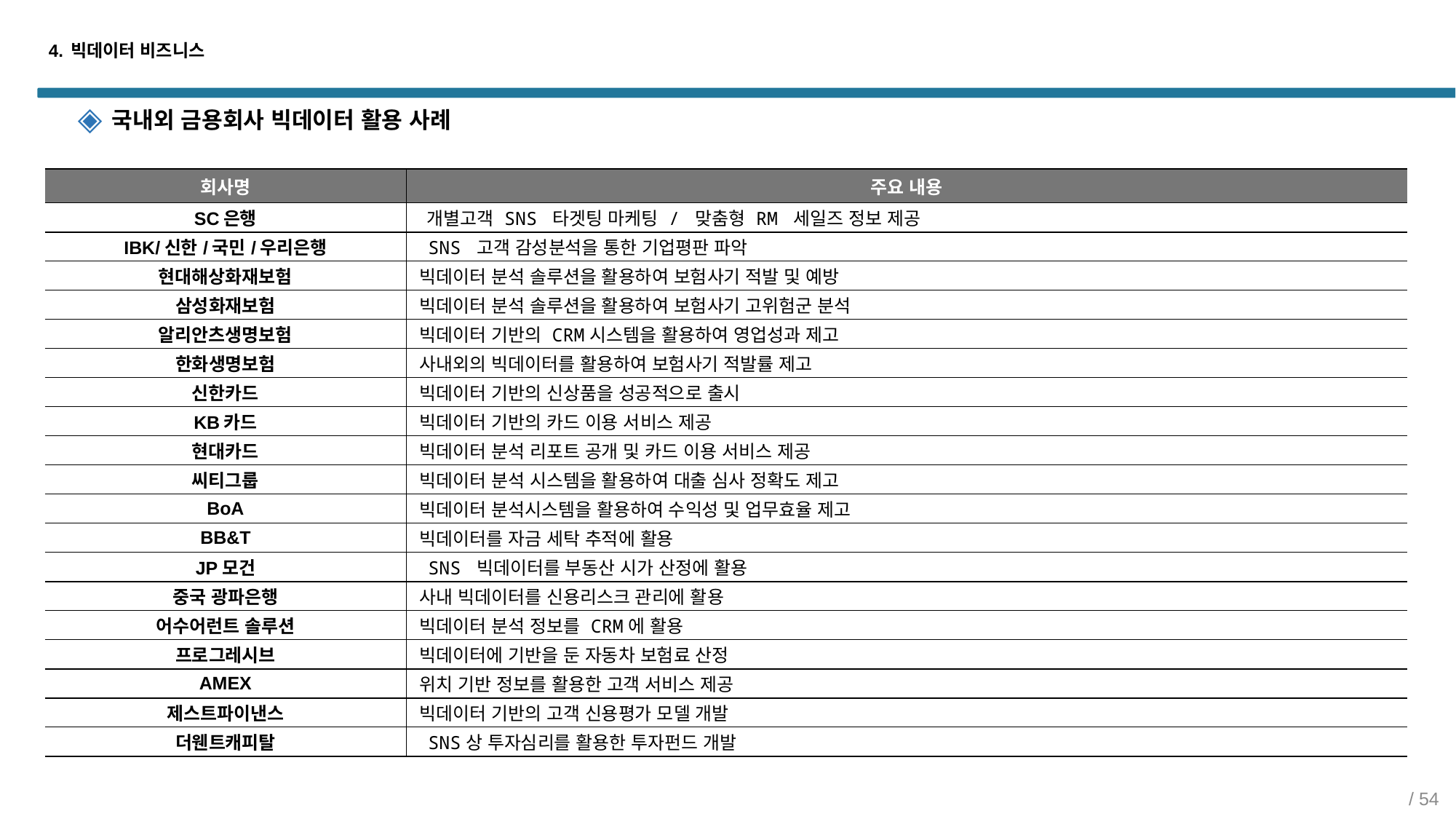

# 4. 빅데이터 비즈니스
국내외 금용회사 빅데이터 활용 사례
| 회사명 | 주요 내용 |
| --- | --- |
| SC은행 | 개별고객 SNS 타겟팅 마케팅 / 맞춤형 RM 세일즈 정보 제공 |
| IBK/신한/국민/우리은행 | SNS 고객 감성분석을 통한 기업평판 파악 |
| 현대해상화재보험 | 빅데이터 분석 솔루션을 활용하여 보험사기 적발 및 예방 |
| 삼성화재보험 | 빅데이터 분석 솔루션을 활용하여 보험사기 고위험군 분석 |
| 알리안츠생명보험 | 빅데이터 기반의 CRM시스템을 활용하여 영업성과 제고 |
| 한화생명보험 | 사내외의 빅데이터를 활용하여 보험사기 적발률 제고 |
| 신한카드 | 빅데이터 기반의 신상품을 성공적으로 출시 |
| KB카드 | 빅데이터 기반의 카드 이용 서비스 제공 |
| 현대카드 | 빅데이터 분석 리포트 공개 및 카드 이용 서비스 제공 |
| 씨티그룹 | 빅데이터 분석 시스템을 활용하여 대출 심사 정확도 제고 |
| BoA | 빅데이터 분석시스템을 활용하여 수익성 및 업무효율 제고 |
| BB&T | 빅데이터를 자금 세탁 추적에 활용 |
| JP모건 | SNS 빅데이터를 부동산 시가 산정에 활용 |
| 중국 광파은행 | 사내 빅데이터를 신용리스크 관리에 활용 |
| 어수어런트 솔루션 | 빅데이터 분석 정보를 CRM에 활용 |
| 프로그레시브 | 빅데이터에 기반을 둔 자동차 보험료 산정 |
| AMEX | 위치 기반 정보를 활용한 고객 서비스 제공 |
| 제스트파이낸스 | 빅데이터 기반의 고객 신용평가 모델 개발 |
| 더웬트캐피탈 | SNS상 투자심리를 활용한 투자펀드 개발 |
/ 54